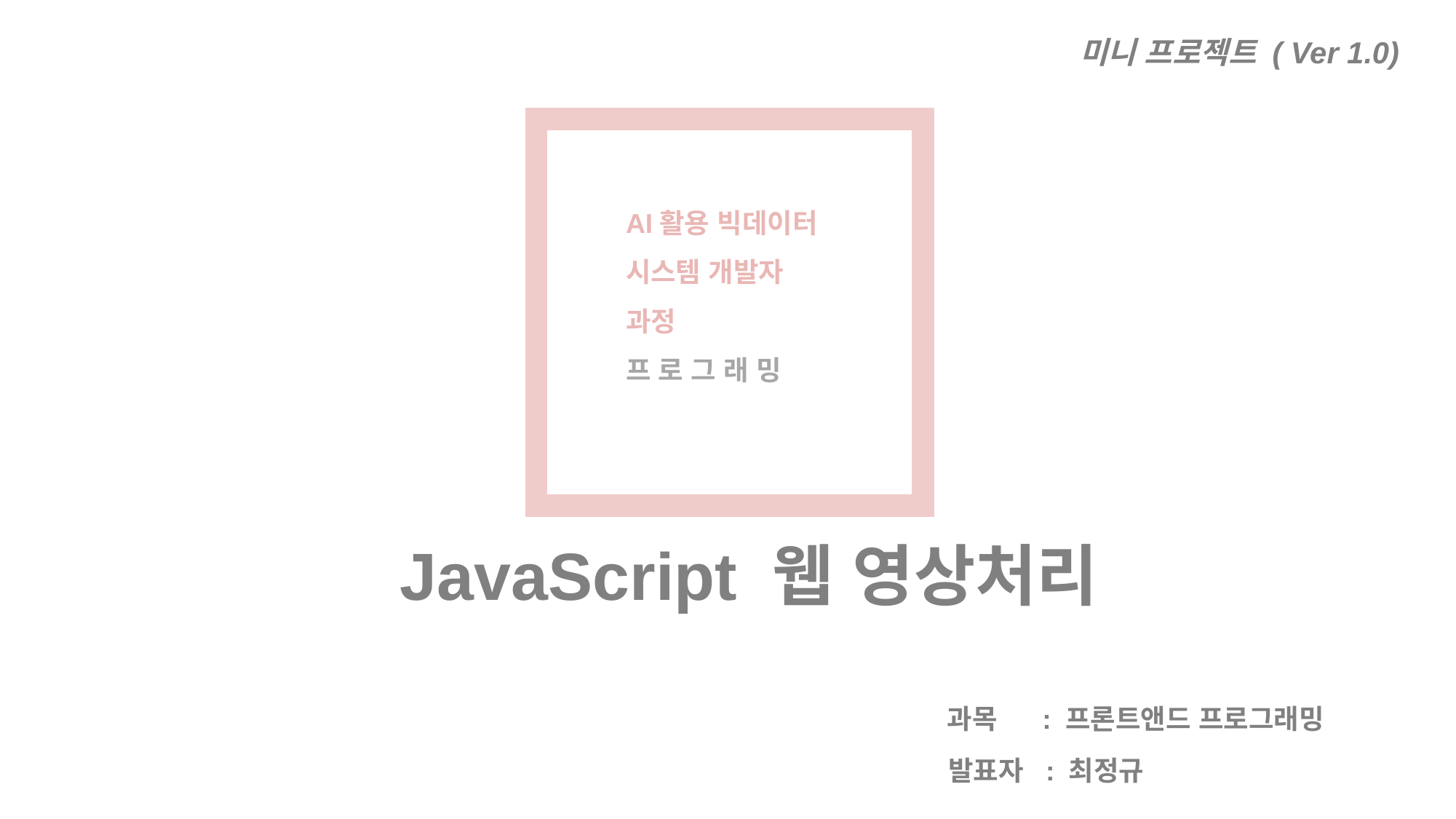

과목     : 프론트앤드 프로그래밍
발표자  : 최정규